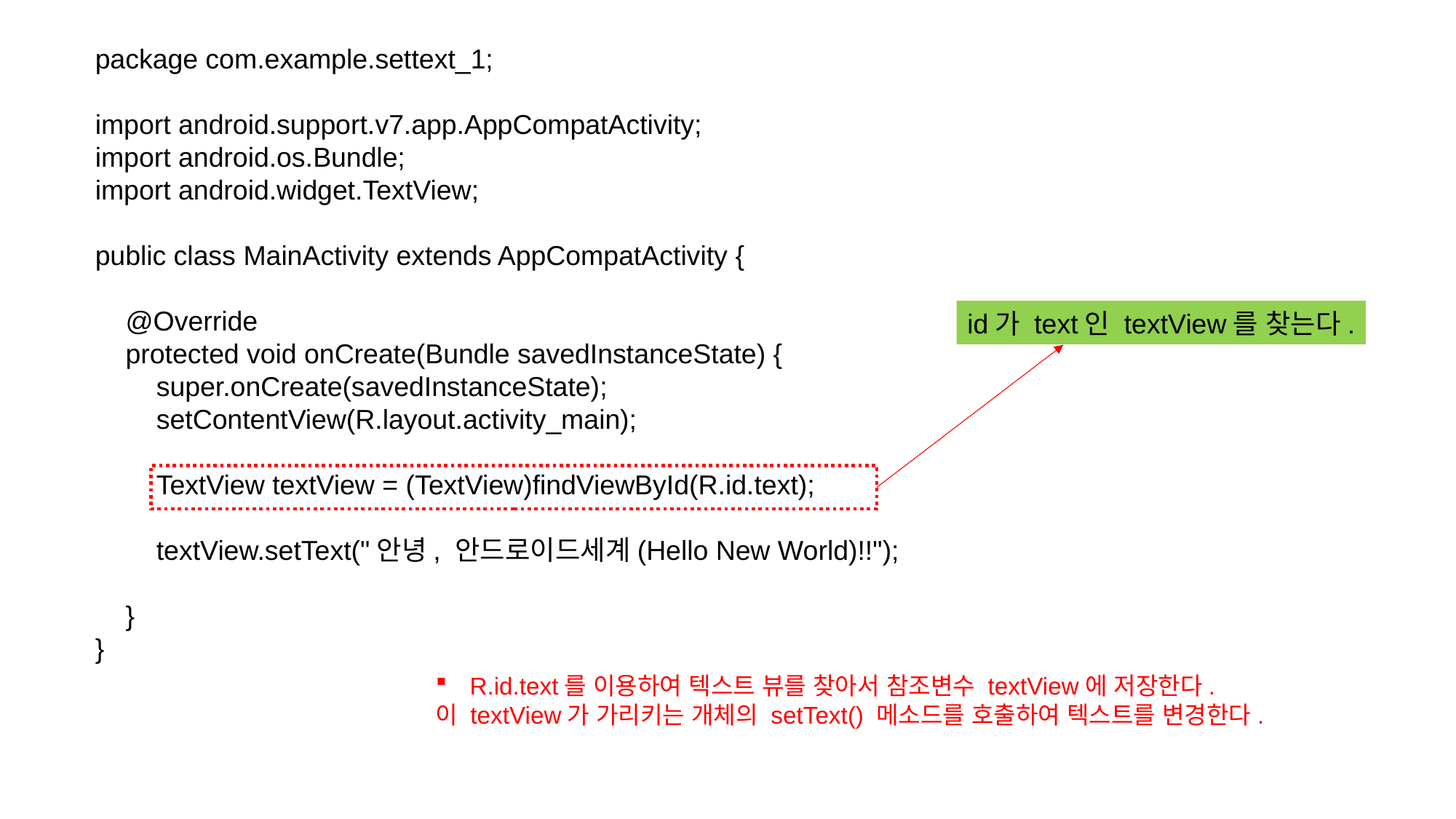

package com.example.settext_1;

import android.support.v7.app.AppCompatActivity;
import android.os.Bundle;
import android.widget.TextView;

public class MainActivity extends AppCompatActivity {

    @Override
    protected void onCreate(Bundle savedInstanceState) {
        super.onCreate(savedInstanceState);
        setContentView(R.layout.activity_main);

        TextView textView = (TextView)findViewById(R.id.text);

        textView.setText("안녕, 안드로이드세계(Hello New World)!!");

    }
}
id가 text인 textView를 찾는다.

R.id.text를 이용하여 텍스트 뷰를 찾아서 참조변수 textView에 저장한다.
이 textView가 가리키는 개체의 setText() 메소드를 호출하여 텍스트를 변경한다.